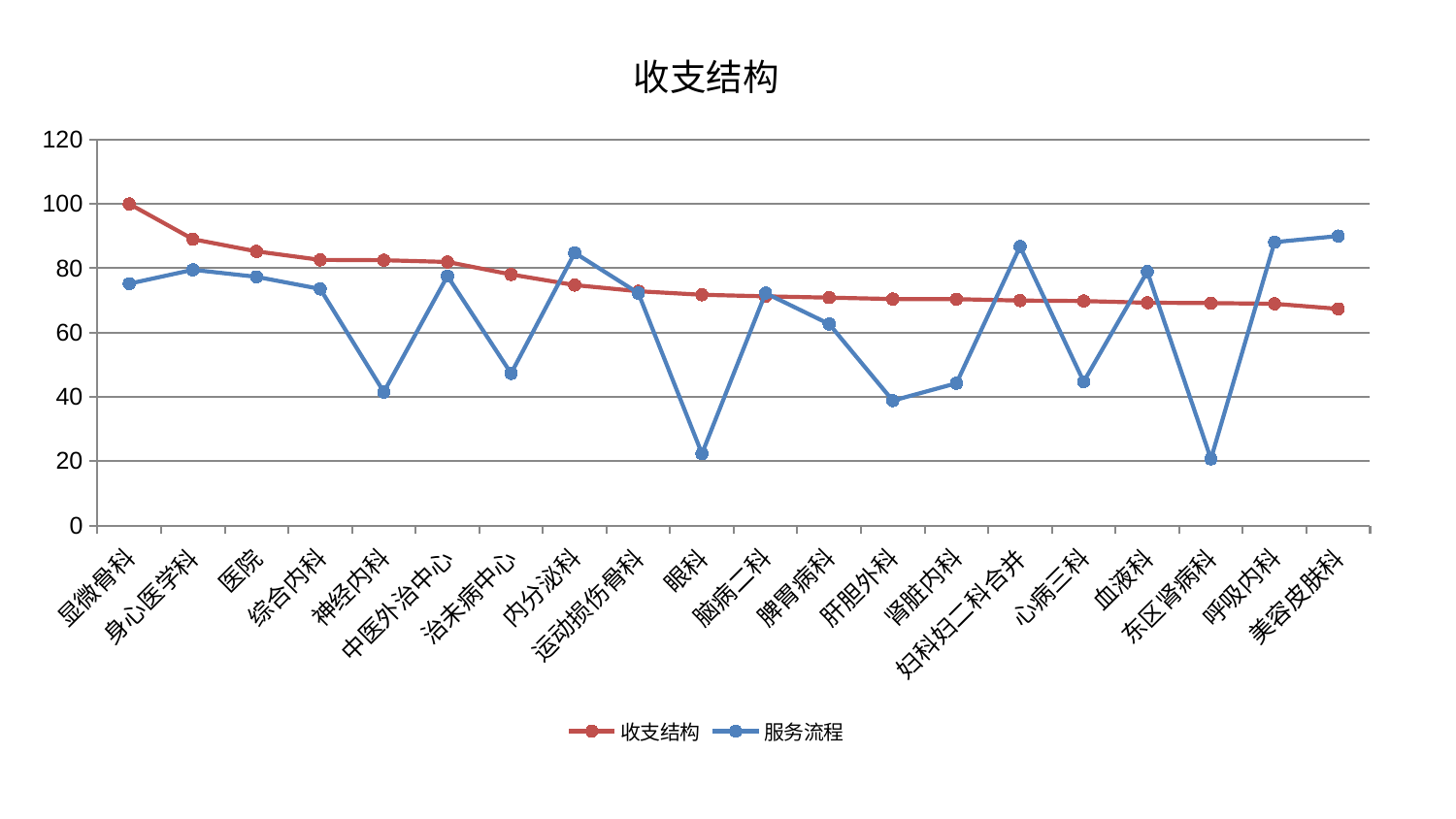

### Chart: 收支结构

| Category | 收支结构 | 服务流程 |
|---|---|---|
| 显微骨科 | 100.0 | 75.21742294904448 |
| 身心医学科 | 89.04071275067695 | 79.53068685782358 |
| 医院 | 85.23960594047163 | 77.33800019143354 |
| 综合内科 | 82.60736028301628 | 73.5660198932375 |
| 神经内科 | 82.50658570630259 | 41.50430791710933 |
| 中医外治中心 | 81.95772027032227 | 77.58457088728358 |
| 治未病中心 | 78.06618226390778 | 47.30307465290867 |
| 内分泌科 | 74.76655992100592 | 84.80155862109503 |
| 运动损伤骨科 | 72.85504866433321 | 72.27481536217785 |
| 眼科 | 71.75127443105278 | 22.314436832142004 |
| 脑病二科 | 71.27177839492617 | 72.27031422043987 |
| 脾胃病科 | 70.85819690810936 | 62.66571752317986 |
| 肝胆外科 | 70.43379805771607 | 38.8292100675798 |
| 肾脏内科 | 70.39914892950556 | 44.228978407840906 |
| 妇科妇二科合并 | 69.94952733310623 | 86.74752597643202 |
| 心病三科 | 69.81881483192981 | 44.74461852211142 |
| 血液科 | 69.27813164073612 | 78.97117854817631 |
| 东区肾病科 | 69.16915837622352 | 20.699268963572838 |
| 呼吸内科 | 68.95915656631885 | 88.12164759825616 |
| 美容皮肤科 | 67.37414739469834 | 90.014738109534 |
267